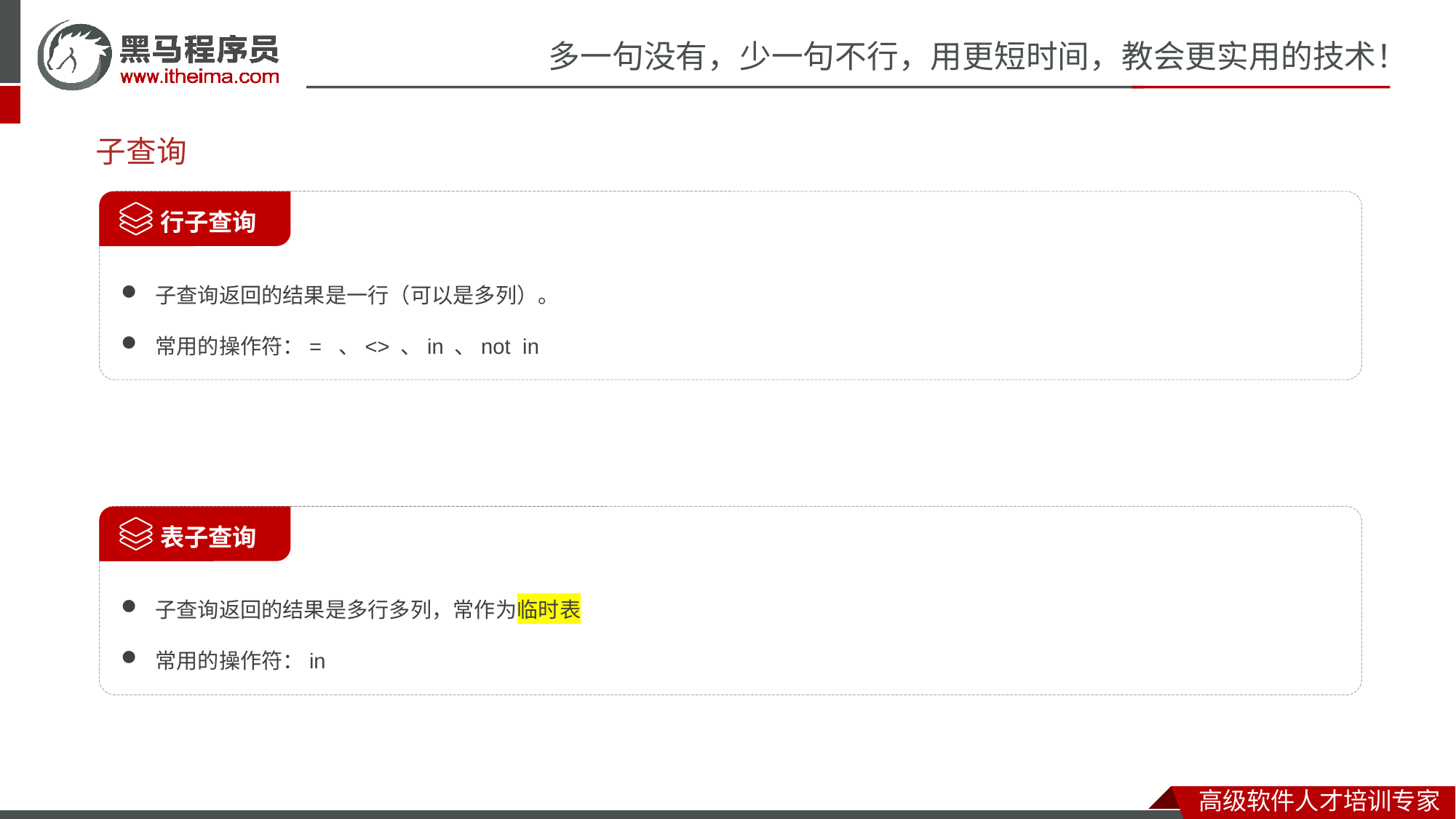

# 子查询
子查询返回的结果是一行（可以是多列）。
常用的操作符：=  、<> 、in 、not  in
       行子查询

子查询返回的结果是多行多列，常作为临时表
常用的操作符：in
       表子查询